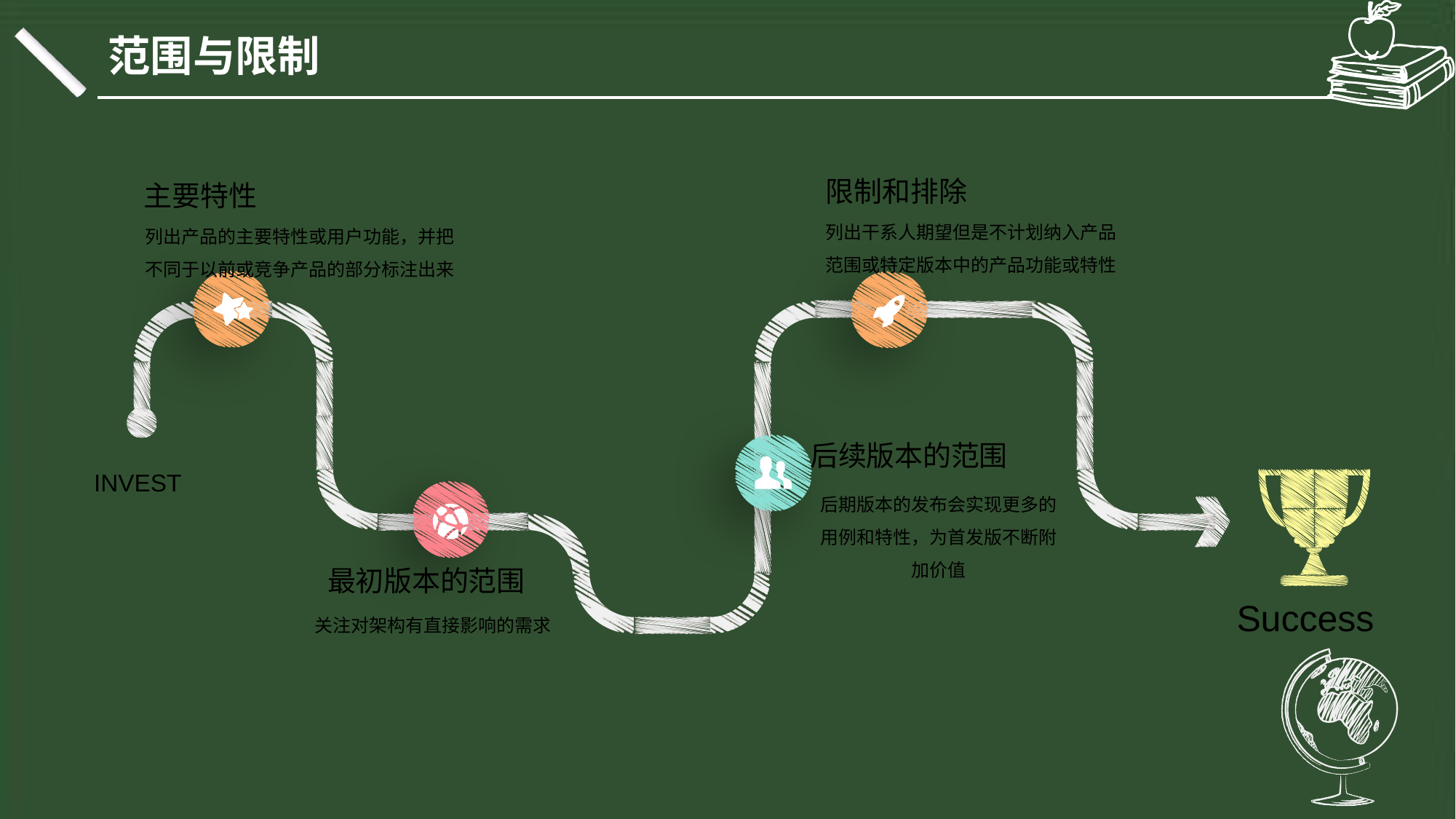

范围与限制
限制和排除
主要特性
列出干系人期望但是不计划纳入产品范围或特定版本中的产品功能或特性
列出产品的主要特性或用户功能，并把不同于以前或竞争产品的部分标注出来

后续版本的范围

INVEST

后期版本的发布会实现更多的用例和特性，为首发版不断附加价值

最初版本的范围
Success
关注对架构有直接影响的需求